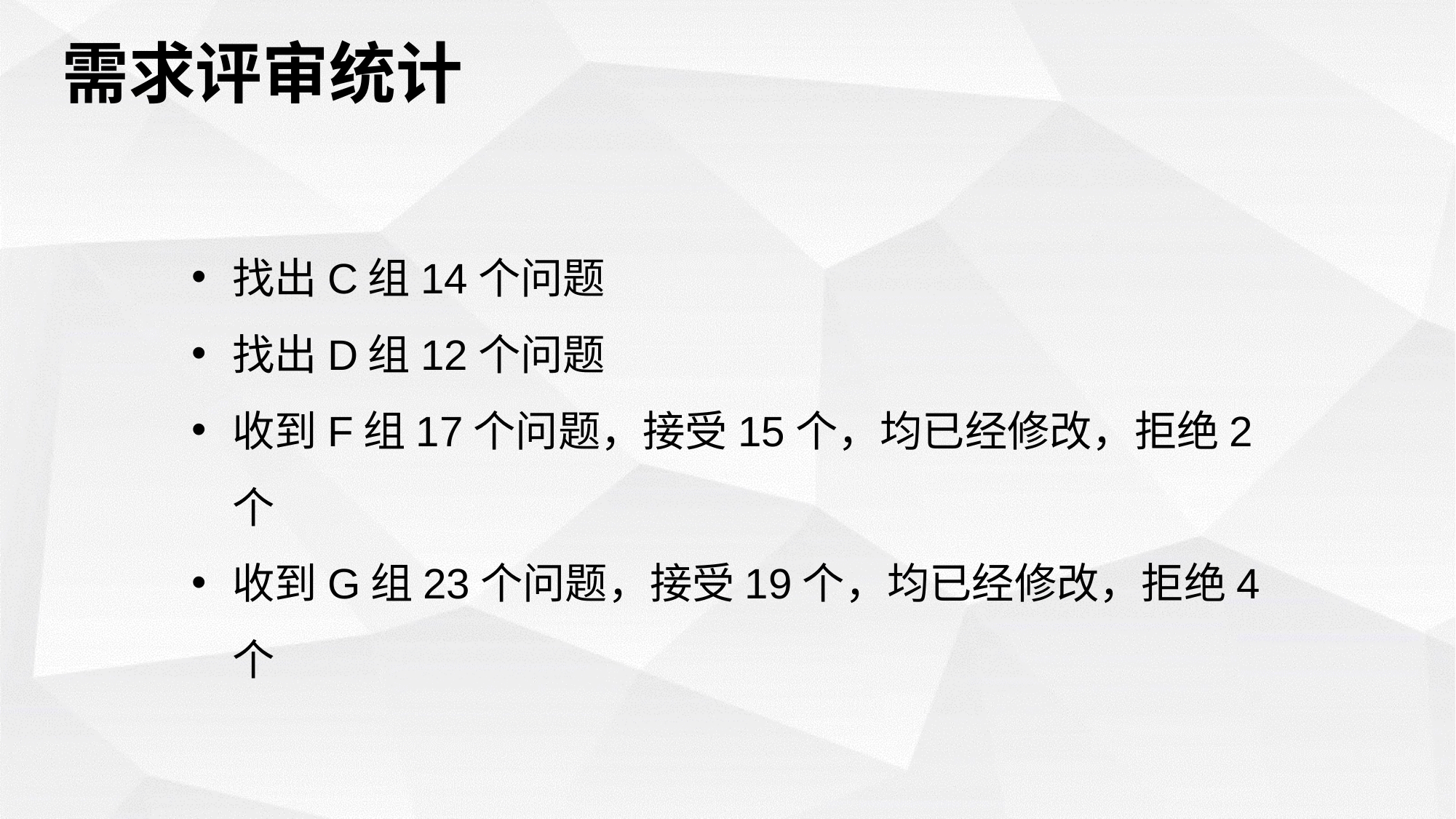

需求评审统计
找出C组14个问题
找出D组12个问题
收到F组17个问题，接受15个，均已经修改，拒绝2个
收到G组23个问题，接受19个，均已经修改，拒绝4个